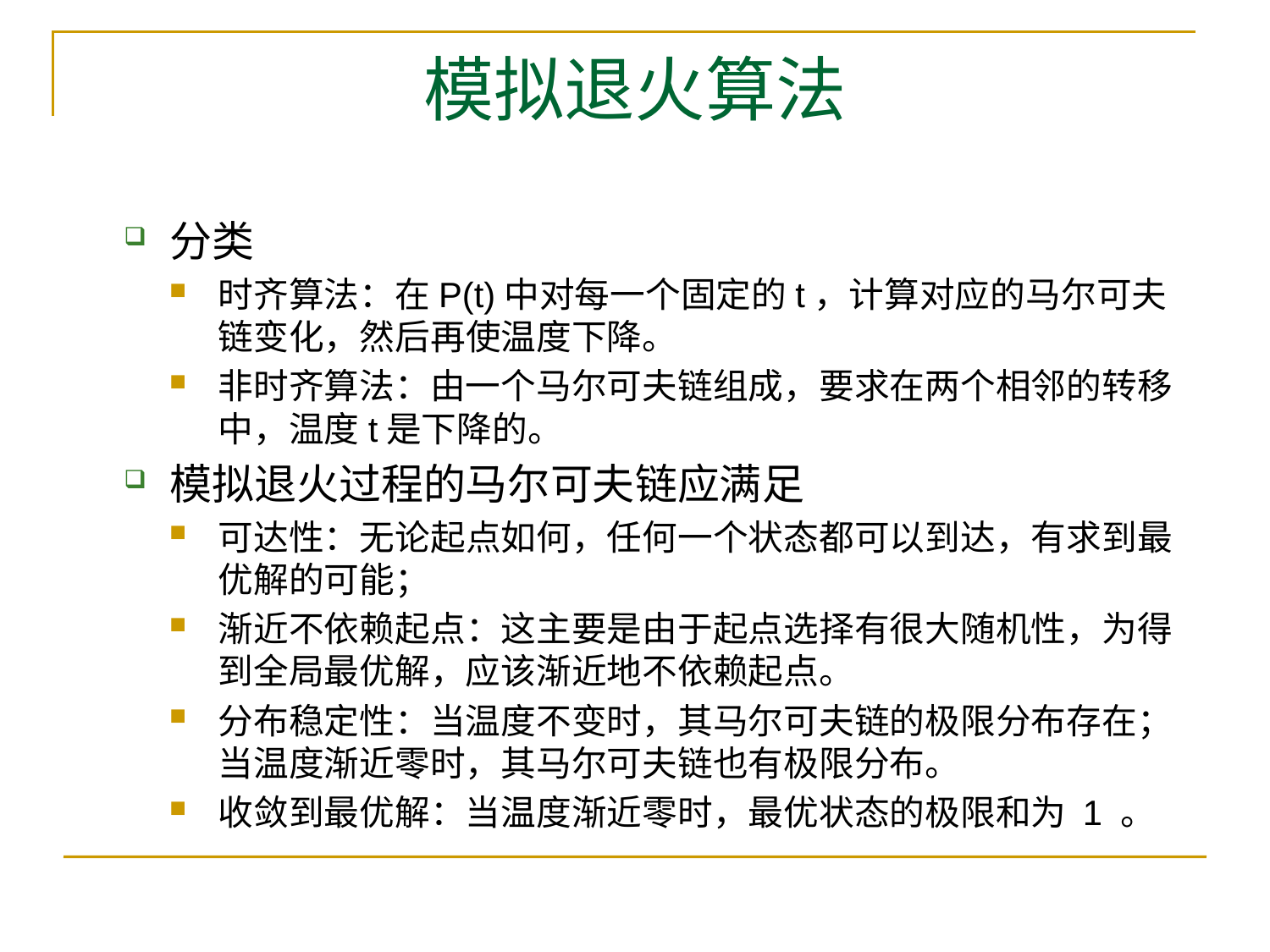

# 模拟退火算法
分类
时齐算法：在P(t)中对每一个固定的t，计算对应的马尔可夫链变化，然后再使温度下降。
非时齐算法：由一个马尔可夫链组成，要求在两个相邻的转移中，温度t是下降的。
模拟退火过程的马尔可夫链应满足
可达性：无论起点如何，任何一个状态都可以到达，有求到最优解的可能；
渐近不依赖起点：这主要是由于起点选择有很大随机性，为得到全局最优解，应该渐近地不依赖起点。
分布稳定性：当温度不变时，其马尔可夫链的极限分布存在；当温度渐近零时，其马尔可夫链也有极限分布。
收敛到最优解：当温度渐近零时，最优状态的极限和为 1 。